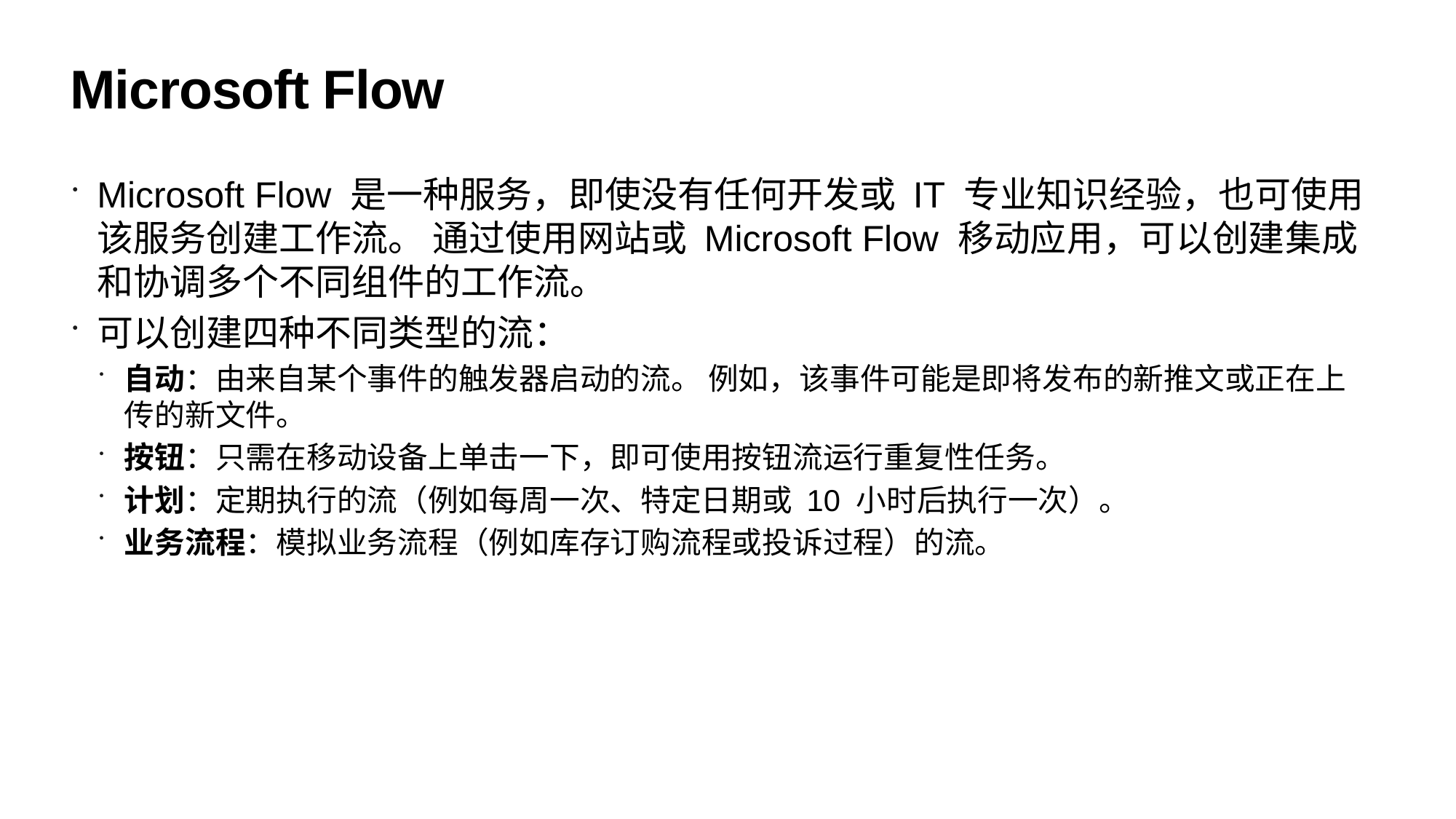

# Microsoft Flow
Microsoft Flow 是一种服务，即使没有任何开发或 IT 专业知识经验，也可使用该服务创建工作流。 通过使用网站或 Microsoft Flow 移动应用，可以创建集成和协调多个不同组件的工作流。
可以创建四种不同类型的流：
自动：由来自某个事件的触发器启动的流。 例如，该事件可能是即将发布的新推文或正在上传的新文件。
按钮：只需在移动设备上单击一下，即可使用按钮流运行重复性任务。
计划：定期执行的流（例如每周一次、特定日期或 10 小时后执行一次）。
业务流程：模拟业务流程（例如库存订购流程或投诉过程）的流。